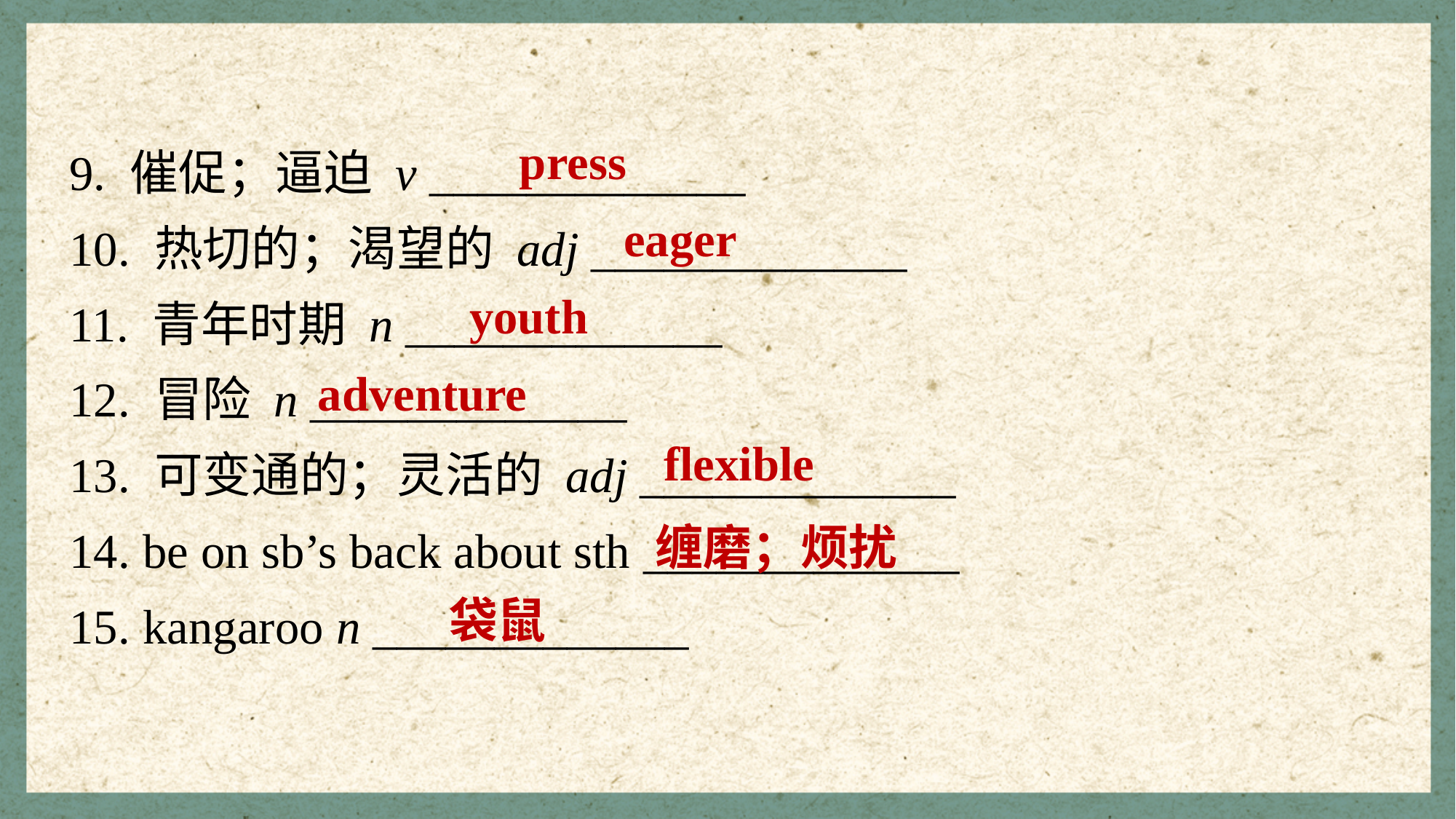

9. 催促；逼迫 v _____________
10. 热切的；渴望的 adj _____________
11. 青年时期 n _____________
12. 冒险 n _____________
13. 可变通的；灵活的 adj _____________
14. be on sb’s back about sth _____________
15. kangaroo n _____________
press
eager
youth
adventure
flexible
缠磨；烦扰

袋鼠